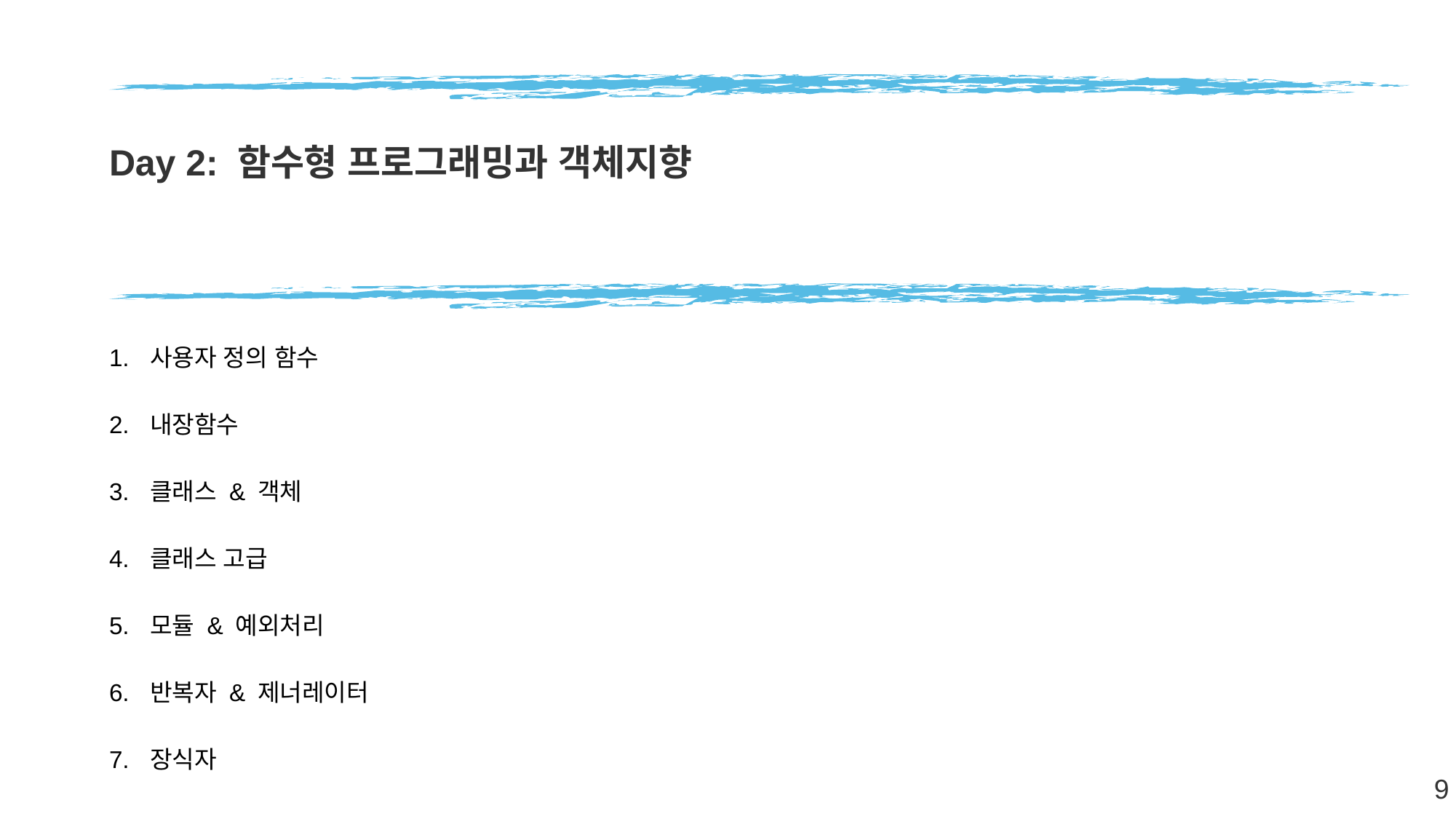

# Day 2: 함수형 프로그래밍과 객체지향

사용자 정의 함수
내장함수
클래스 & 객체
클래스 고급
모듈 & 예외처리
반복자 & 제너레이터
장식자
9